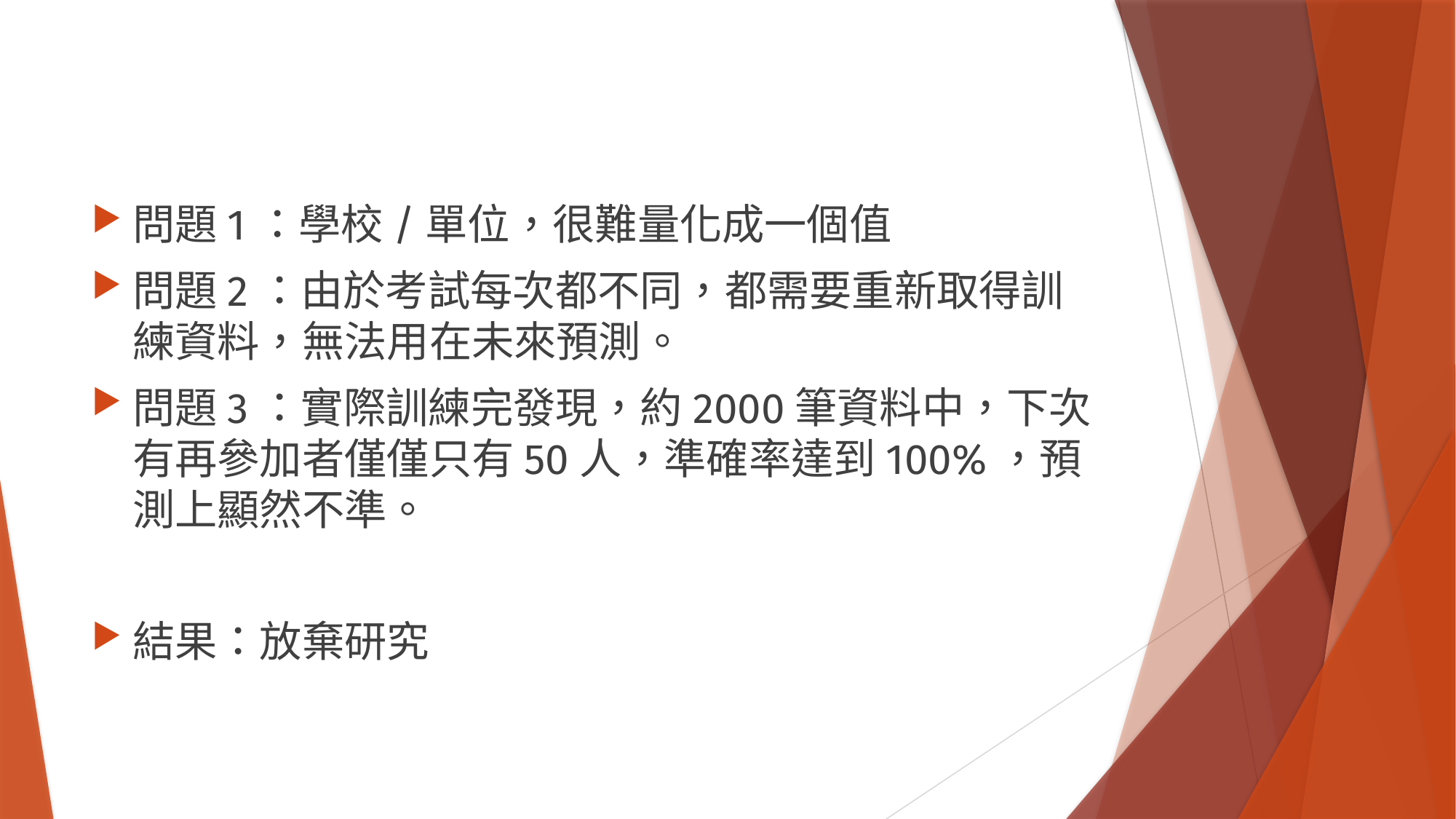

問題1：學校/單位，很難量化成一個值
問題2：由於考試每次都不同，都需要重新取得訓練資料，無法用在未來預測。
問題3：實際訓練完發現，約2000筆資料中，下次有再參加者僅僅只有50人，準確率達到100%，預測上顯然不準。

結果：放棄研究